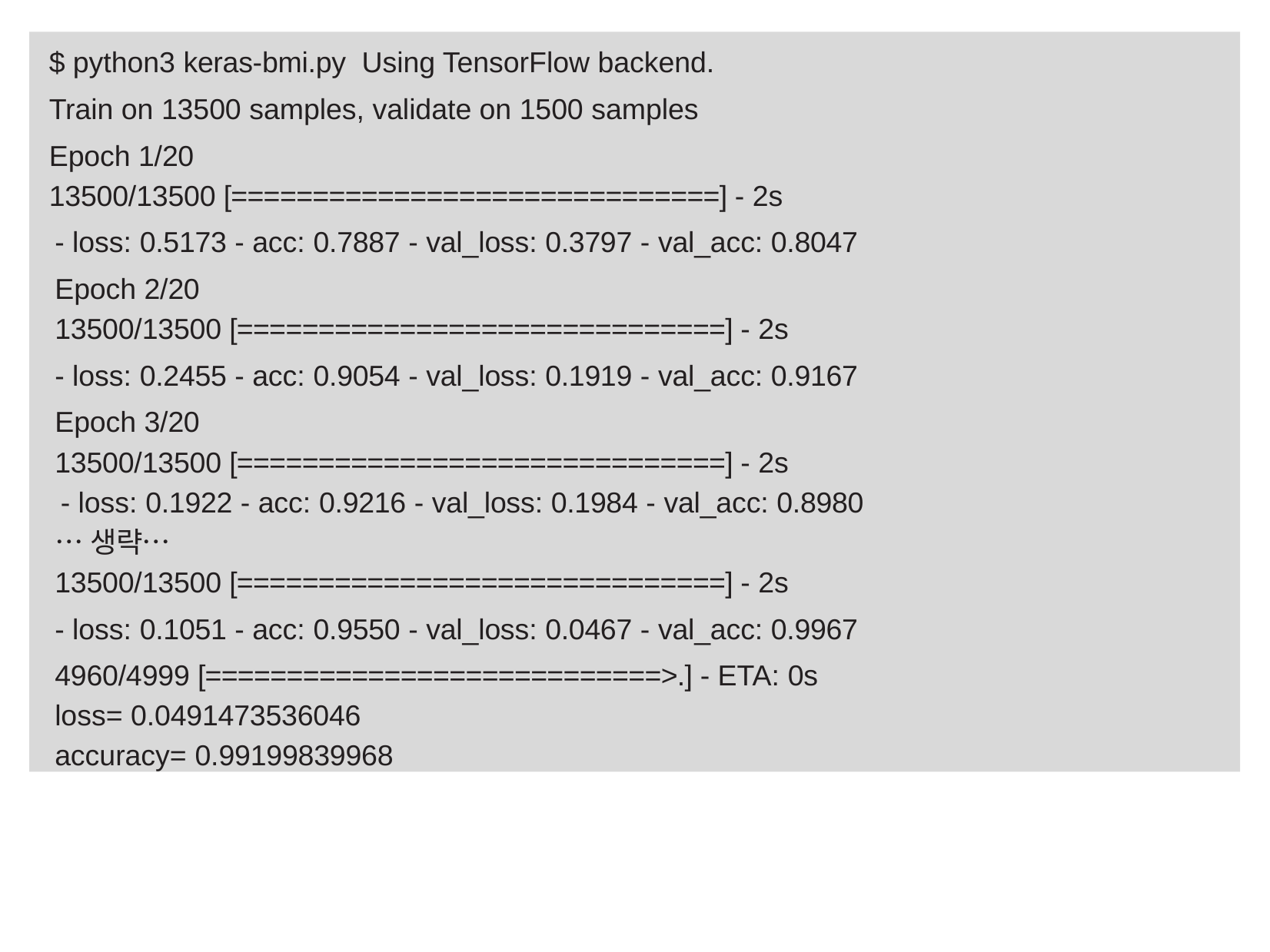

$ python3 keras-bmi.py  Using TensorFlow backend.
Train on 13500 samples, validate on 1500 samples
Epoch 1/20
13500/13500 [==============================] - 2s
- loss: 0.5173 - acc: 0.7887 - val_loss: 0.3797 - val_acc: 0.8047
Epoch 2/20
13500/13500 [==============================] - 2s
- loss: 0.2455 - acc: 0.9054 - val_loss: 0.1919 - val_acc: 0.9167
Epoch 3/20
13500/13500 [==============================] - 2s
- loss: 0.1922 - acc: 0.9216 - val_loss: 0.1984 - val_acc: 0.8980
…생략…
13500/13500 [==============================] - 2s
- loss: 0.1051 - acc: 0.9550 - val_loss: 0.0467 - val_acc: 0.9967
4960/4999 [============================>.] - ETA: 0s
loss= 0.0491473536046
accuracy= 0.99199839968